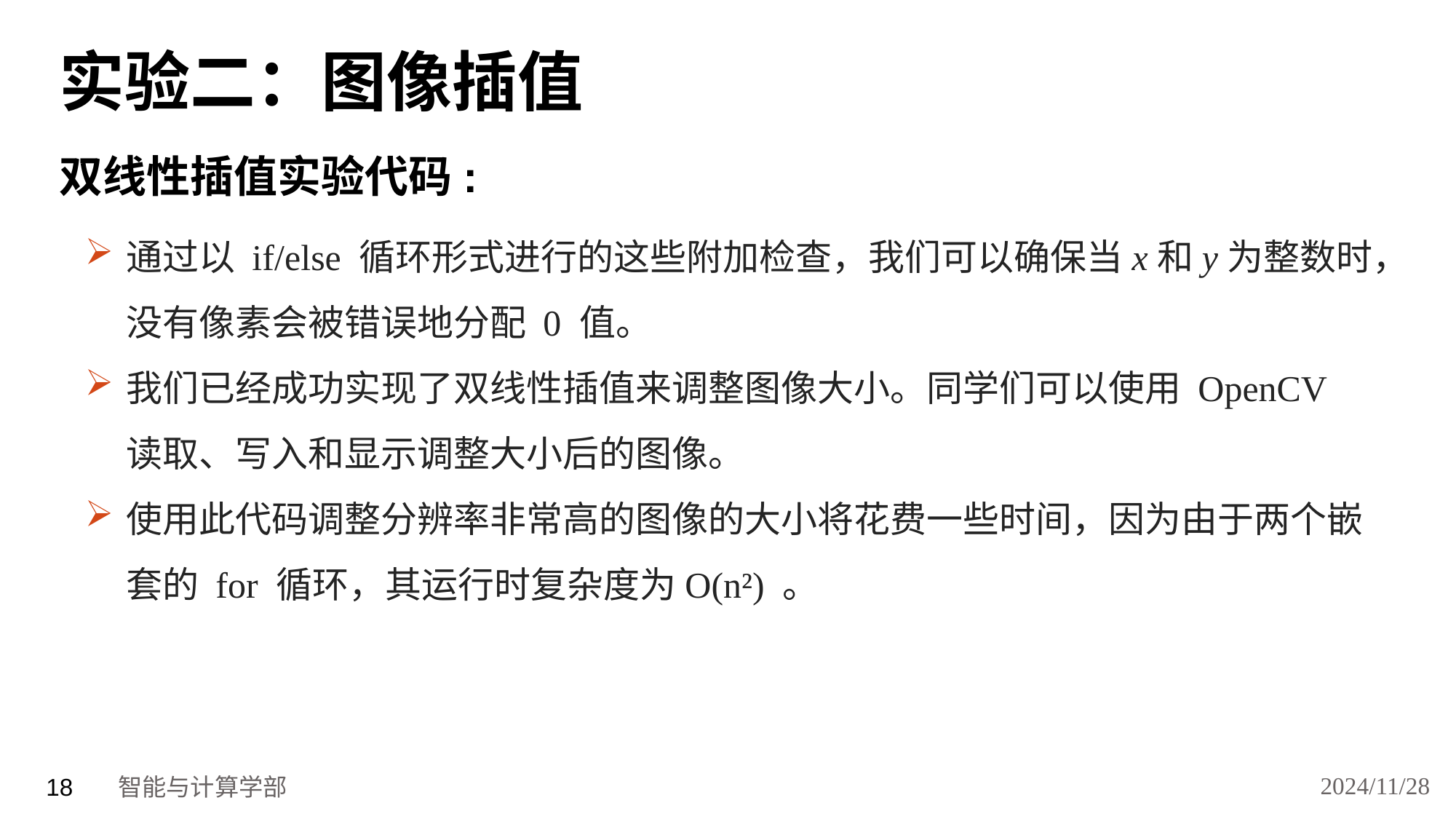

# 实验二：图像插值
双线性插值实验代码:
通过以 if/else 循环形式进行的这些附加检查，我们可以确保当x和y为整数时，没有像素会被错误地分配 0 值。
我们已经成功实现了双线性插值来调整图像大小。同学们可以使用 OpenCV 读取、写入和显示调整大小后的图像。
使用此代码调整分辨率非常高的图像的大小将花费一些时间，因为由于两个嵌套的 for 循环，其运行时复杂度为O(n²) 。
2024/11/28
18
智能与计算学部